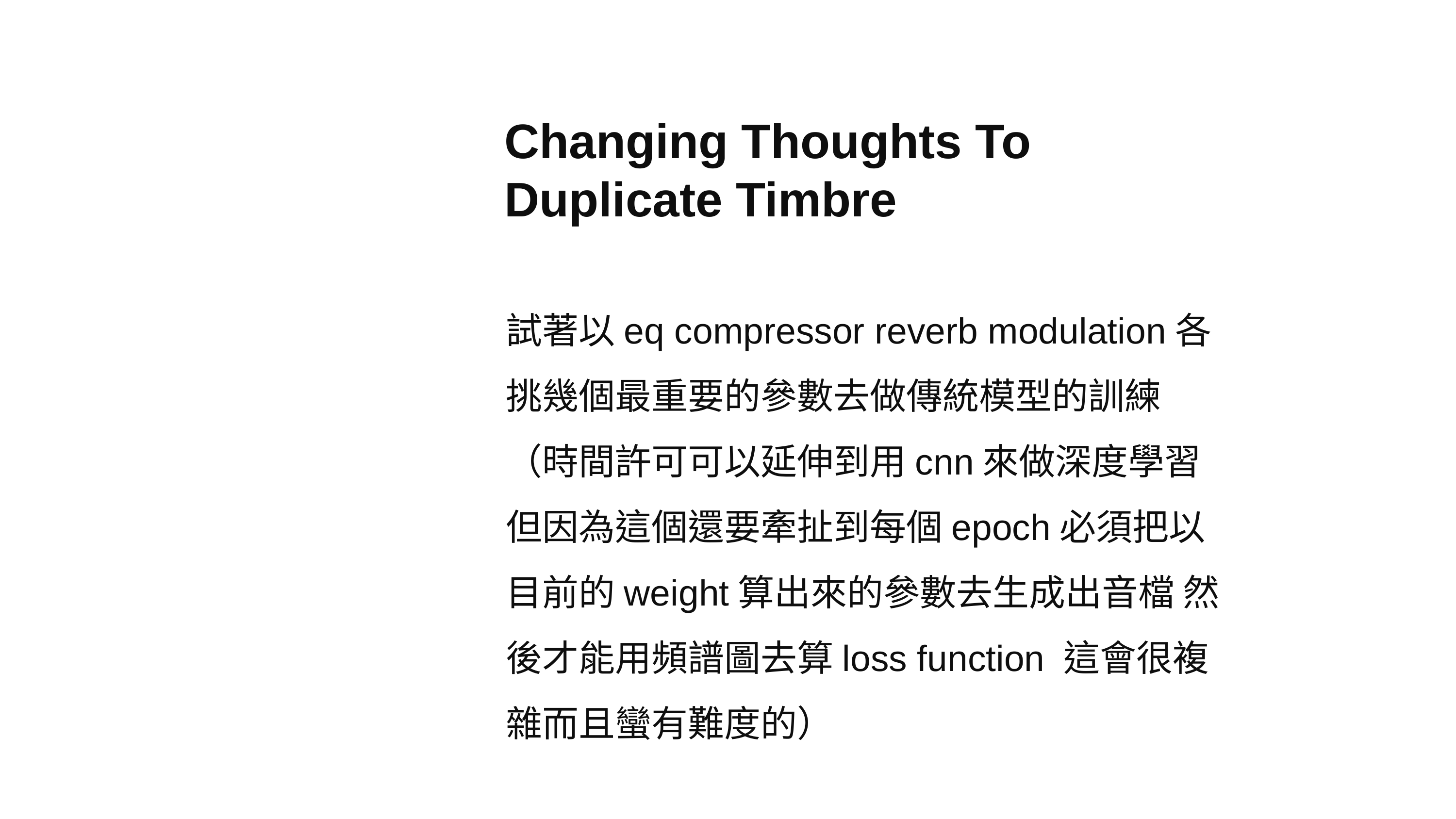

Changing Thoughts To Duplicate Timbre
試著以eq compressor reverb modulation各挑幾個最重要的參數去做傳統模型的訓練
（時間許可可以延伸到用cnn來做深度學習 但因為這個還要牽扯到每個epoch必須把以目前的weight算出來的參數去生成出音檔 然後才能用頻譜圖去算loss function 這會很複雜而且蠻有難度的）